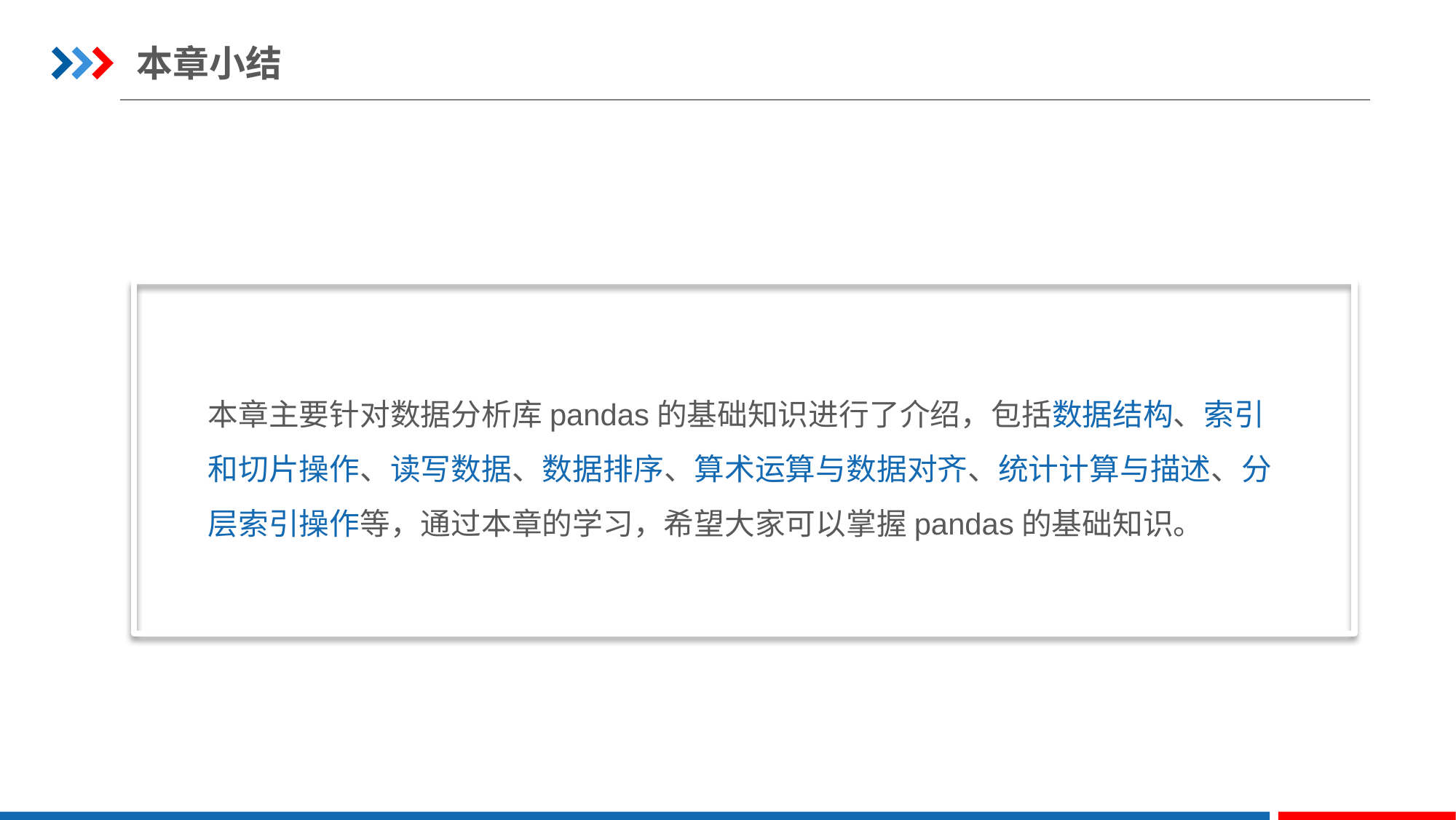

本章小结

本章主要针对数据分析库pandas的基础知识进行了介绍，包括数据结构、索引和切片操作、读写数据、数据排序、算术运算与数据对齐、统计计算与描述、分层索引操作等，通过本章的学习，希望大家可以掌握pandas的基础知识。